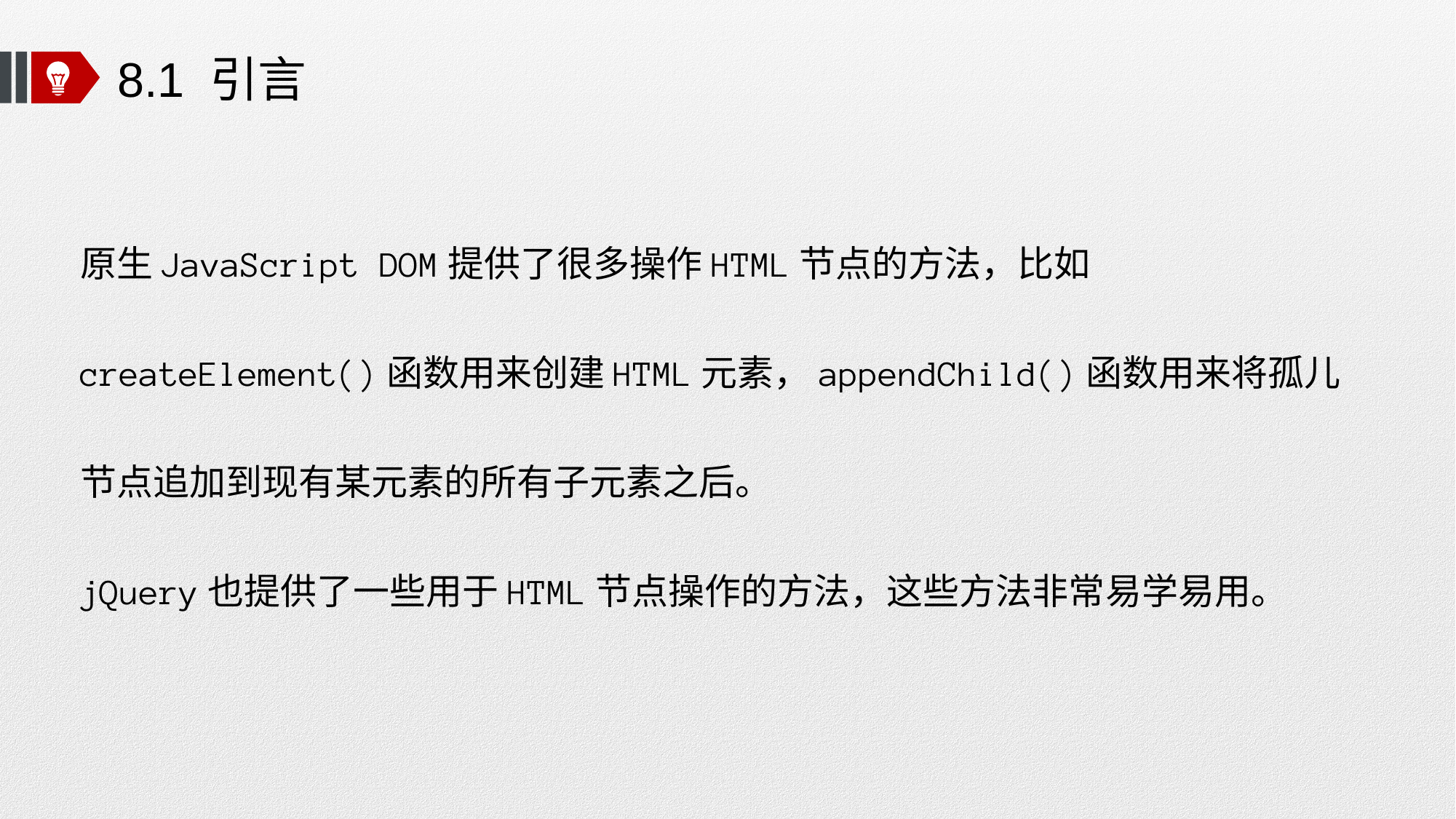

# 8.1 引言

原生JavaScript DOM提供了很多操作HTML节点的方法，比如createElement()函数用来创建HTML元素，appendChild()函数用来将孤儿节点追加到现有某元素的所有子元素之后。
jQuery也提供了一些用于HTML节点操作的方法，这些方法非常易学易用。